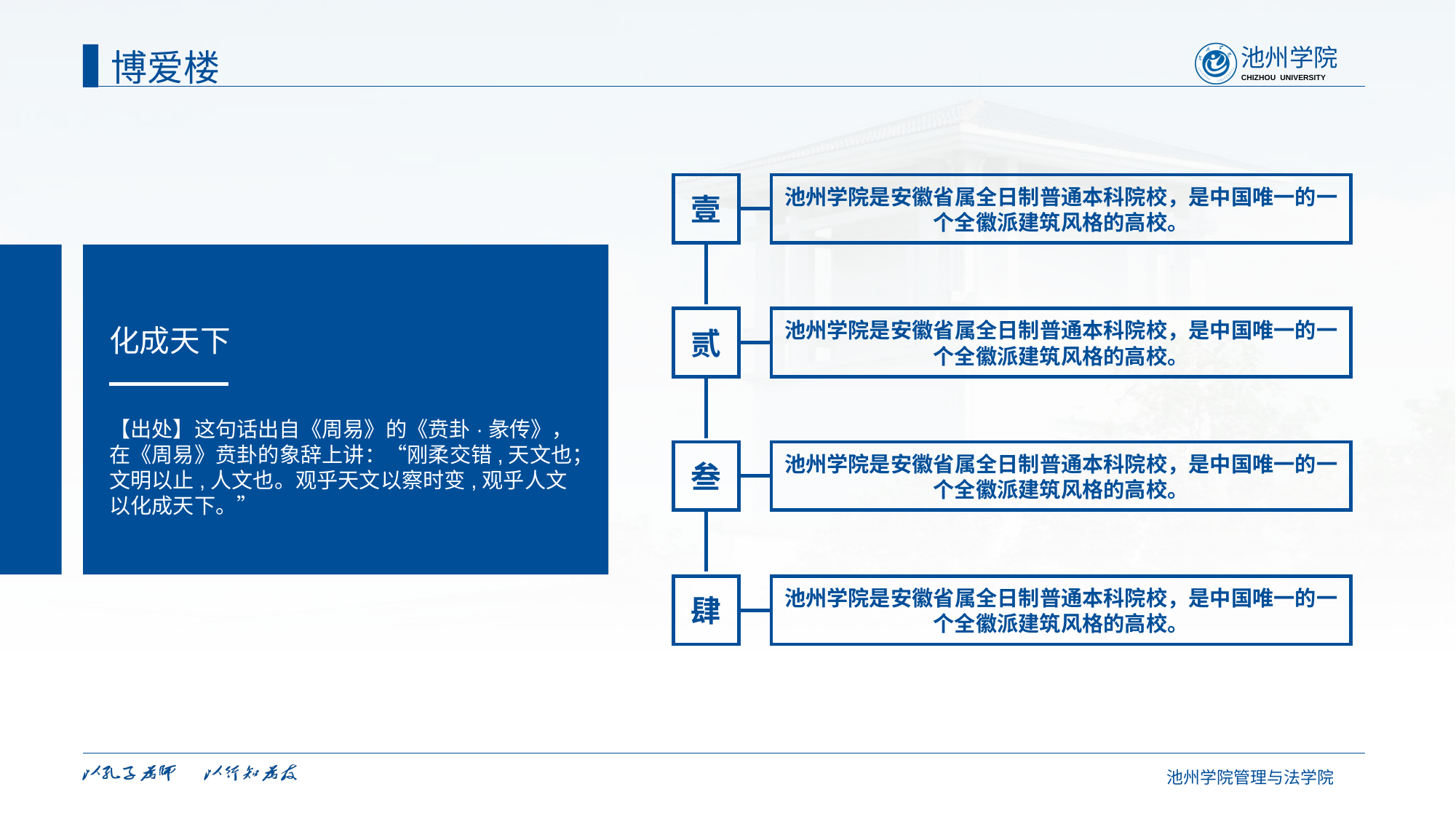

博爱楼
壹
池州学院是安徽省属全日制普通本科院校，是中国唯一的一个全徽派建筑风格的高校。
贰
池州学院是安徽省属全日制普通本科院校，是中国唯一的一个全徽派建筑风格的高校。
叁
池州学院是安徽省属全日制普通本科院校，是中国唯一的一个全徽派建筑风格的高校。
肆
池州学院是安徽省属全日制普通本科院校，是中国唯一的一个全徽派建筑风格的高校。

化成天下
【出处】这句话出自《周易》的《贲卦·彖传》，在《周易》贲卦的象辞上讲：“刚柔交错,天文也；文明以止,人文也。观乎天文以察时变,观乎人文以化成天下。”